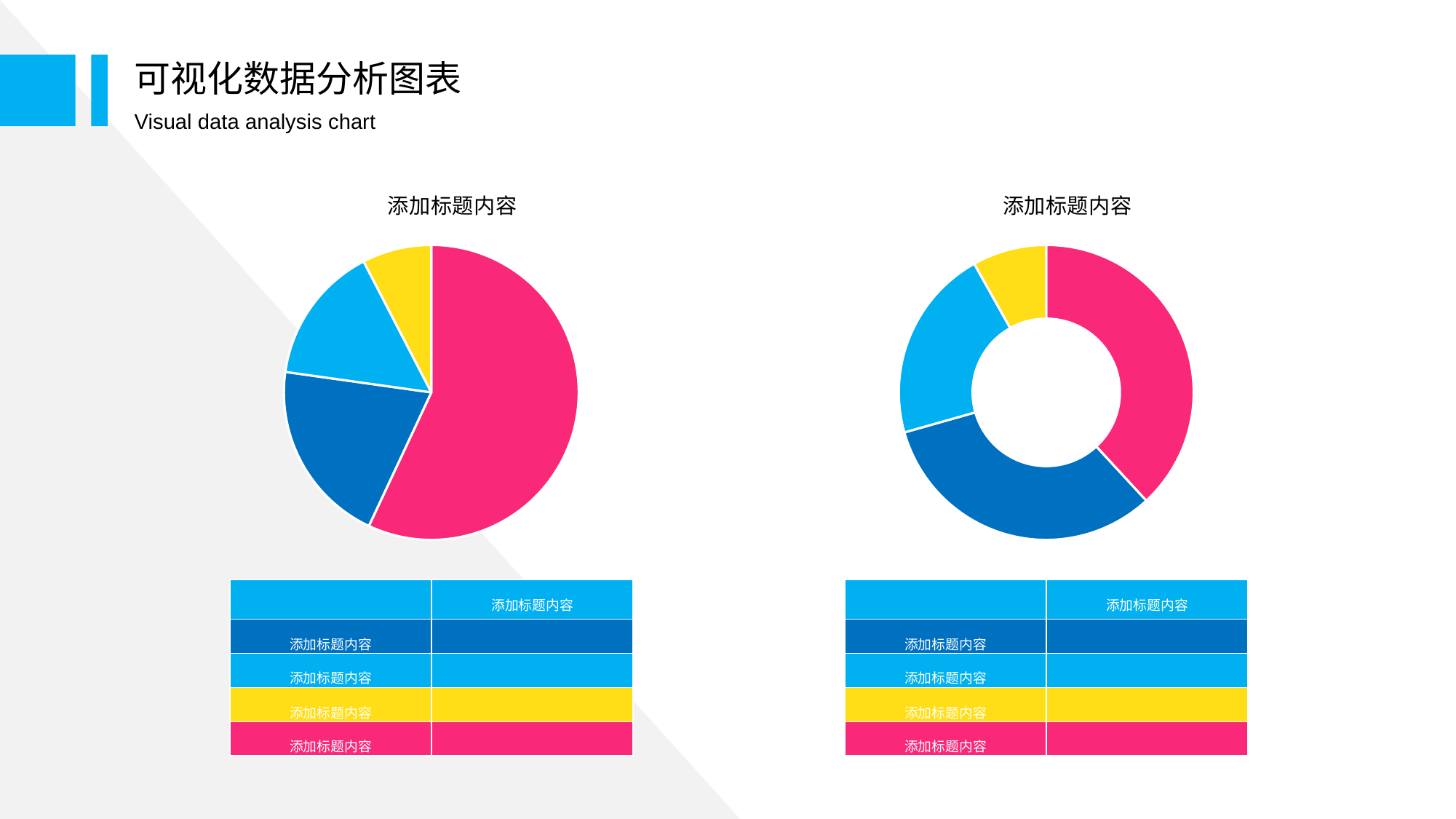

可视化数据分析图表

Visual data analysis chart

### Chart: 添加标题内容

| Category | 销售额 |
|---|---|
| 右键编辑数据替换内容 | 9.0 |
| 右键编辑数据替换内容 | 3.2 |
| 右键编辑数据替换内容 | 2.4 |
| 右键编辑数据替换内容 | 1.2 |

### Chart: 添加标题内容

| Category | 销售额 |
|---|---|
| 右键编辑数据替换内容 | 6.1 |
| 右键编辑数据替换内容 | 5.2 |
| 右键编辑数据替换内容 | 3.4 |
| 右键编辑数据替换内容 | 1.3 |
|  | 添加标题内容 |
| --- | --- |
| 添加标题内容 |  |
| 添加标题内容 |  |
| 添加标题内容 |  |
| 添加标题内容 |  |
|  | 添加标题内容 |
| --- | --- |
| 添加标题内容 |  |
| 添加标题内容 |  |
| 添加标题内容 |  |
| 添加标题内容 |  |